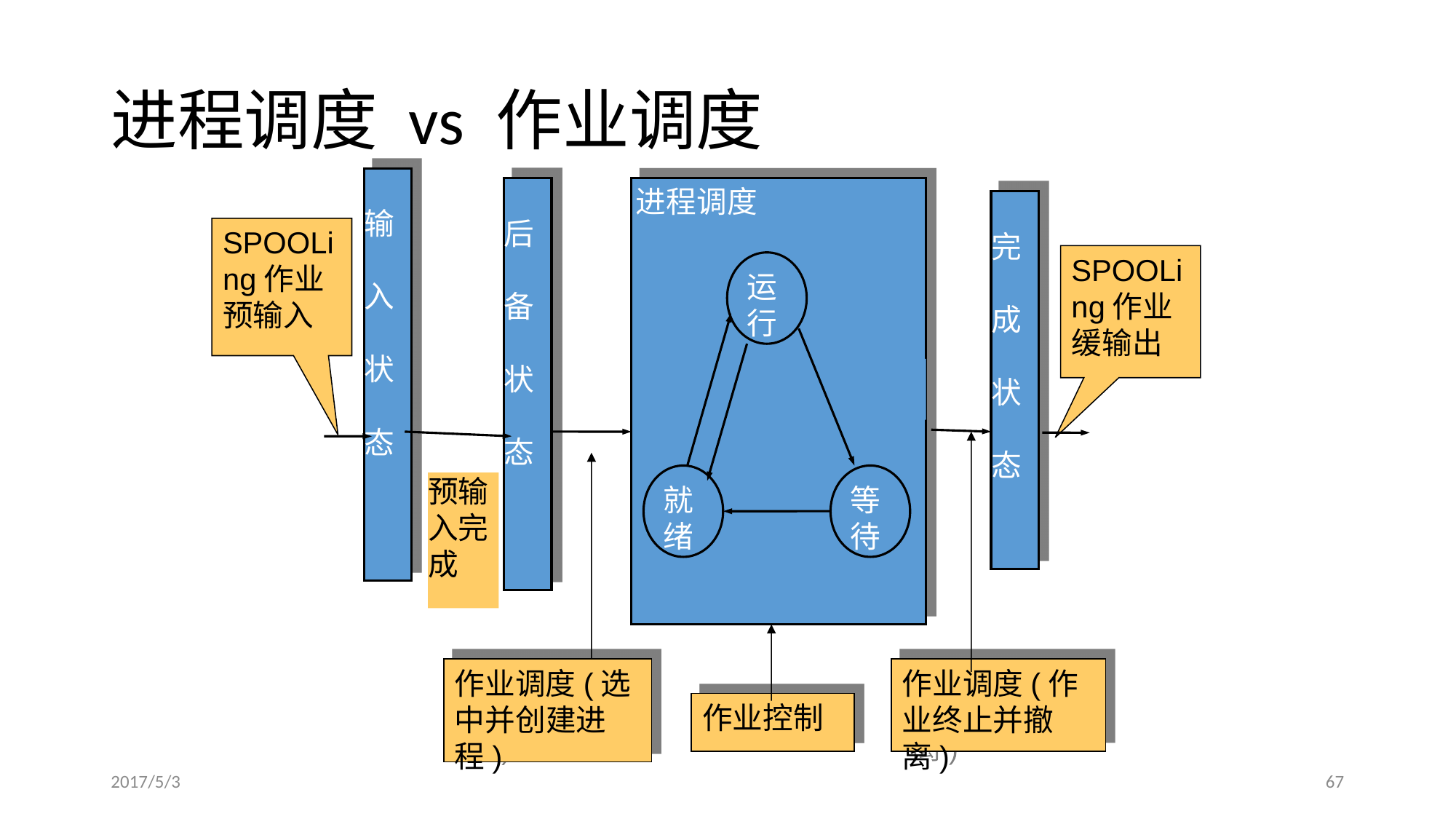

# 进程调度 vs 作业调度

输

入

状

态

后

备

状

态
进程调度

运行

就绪
等待

完

成

状

态
SPOOLing作业预输入

SPOOLing作业缓输出

预输入完成

作业调度(选中并创建进程)
作业调度(作业终止并撤离)
作业控制
2017/5/3
67